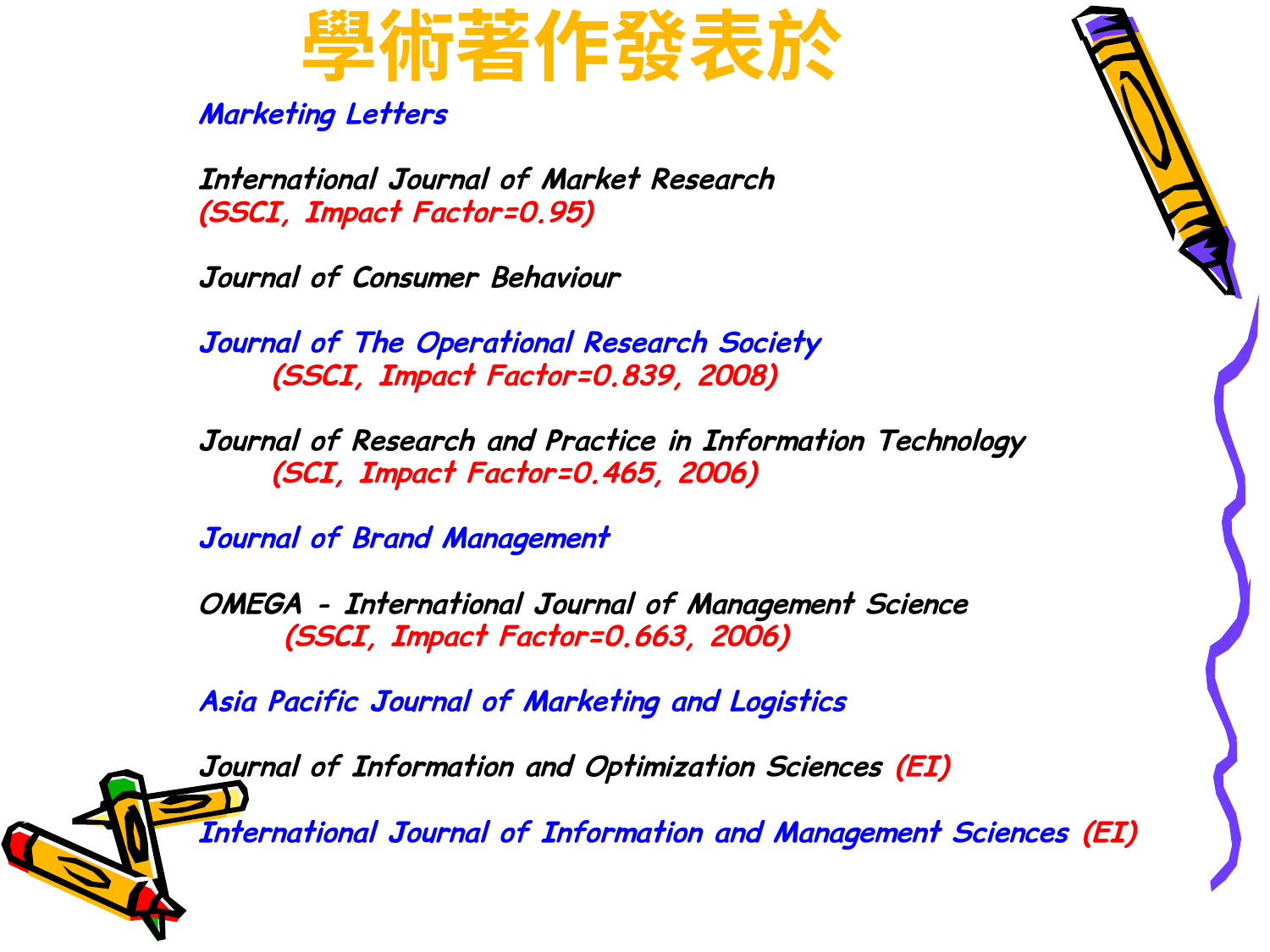

# 學術著作發表於
Marketing Letters

International Journal of Market Research
(SSCI, Impact Factor=0.95)

Journal of Consumer Behaviour

Journal of The Operational Research Society
      (SSCI, Impact Factor=0.839, 2008)

Journal of Research and Practice in Information Technology
      (SCI, Impact Factor=0.465, 2006)

Journal of Brand Management

OMEGA - International Journal of Management Science
       (SSCI, Impact Factor=0.663, 2006)

Asia Pacific Journal of Marketing and Logistics

Journal of Information and Optimization Sciences (EI)

International Journal of Information and Management Sciences (EI)